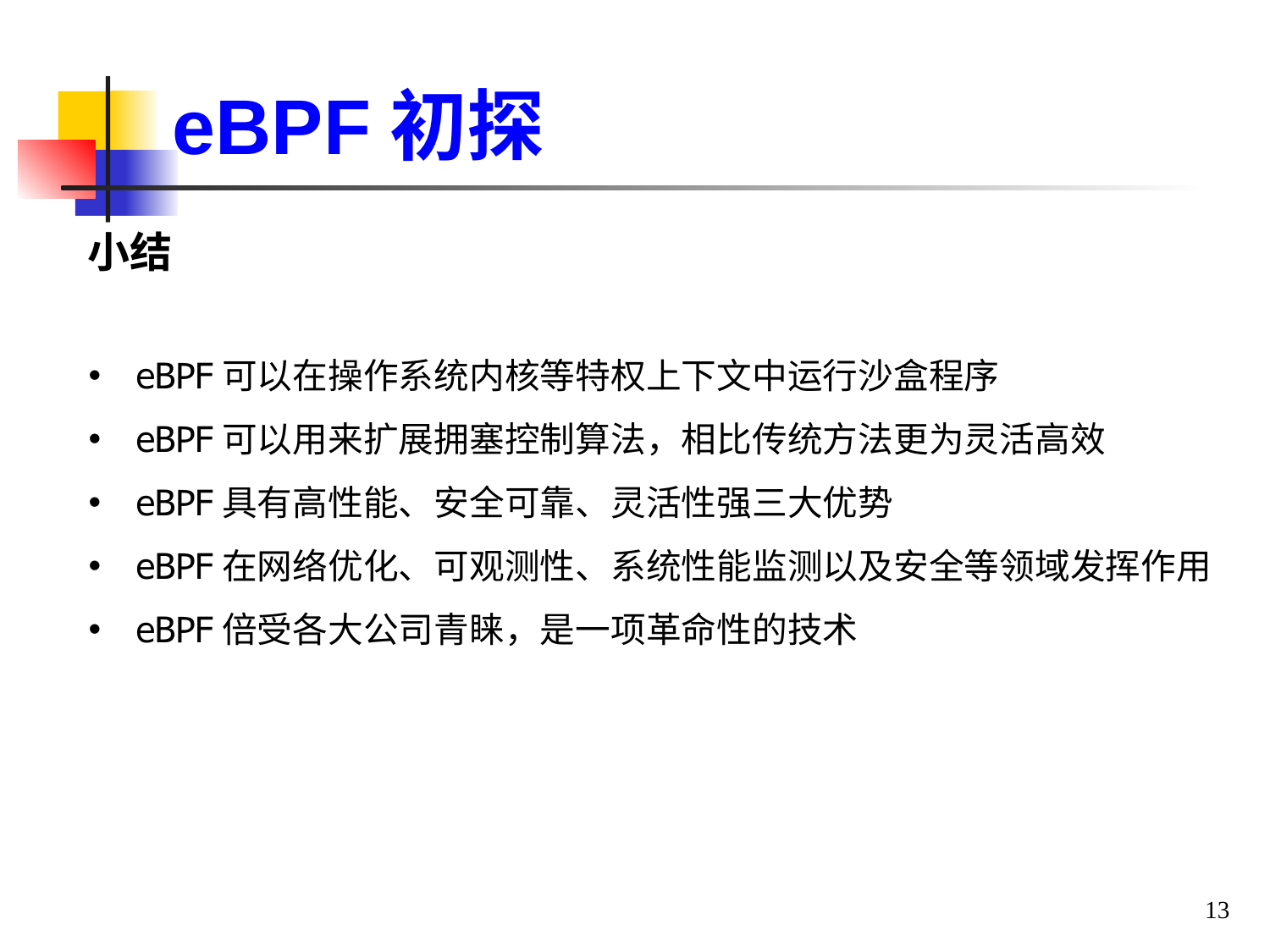

eBPF初探
小结
eBPF可以在操作系统内核等特权上下文中运行沙盒程序
eBPF可以用来扩展拥塞控制算法，相比传统方法更为灵活高效
eBPF具有高性能、安全可靠、灵活性强三大优势
eBPF在网络优化、可观测性、系统性能监测以及安全等领域发挥作用
eBPF倍受各大公司青睐，是一项革命性的技术
13